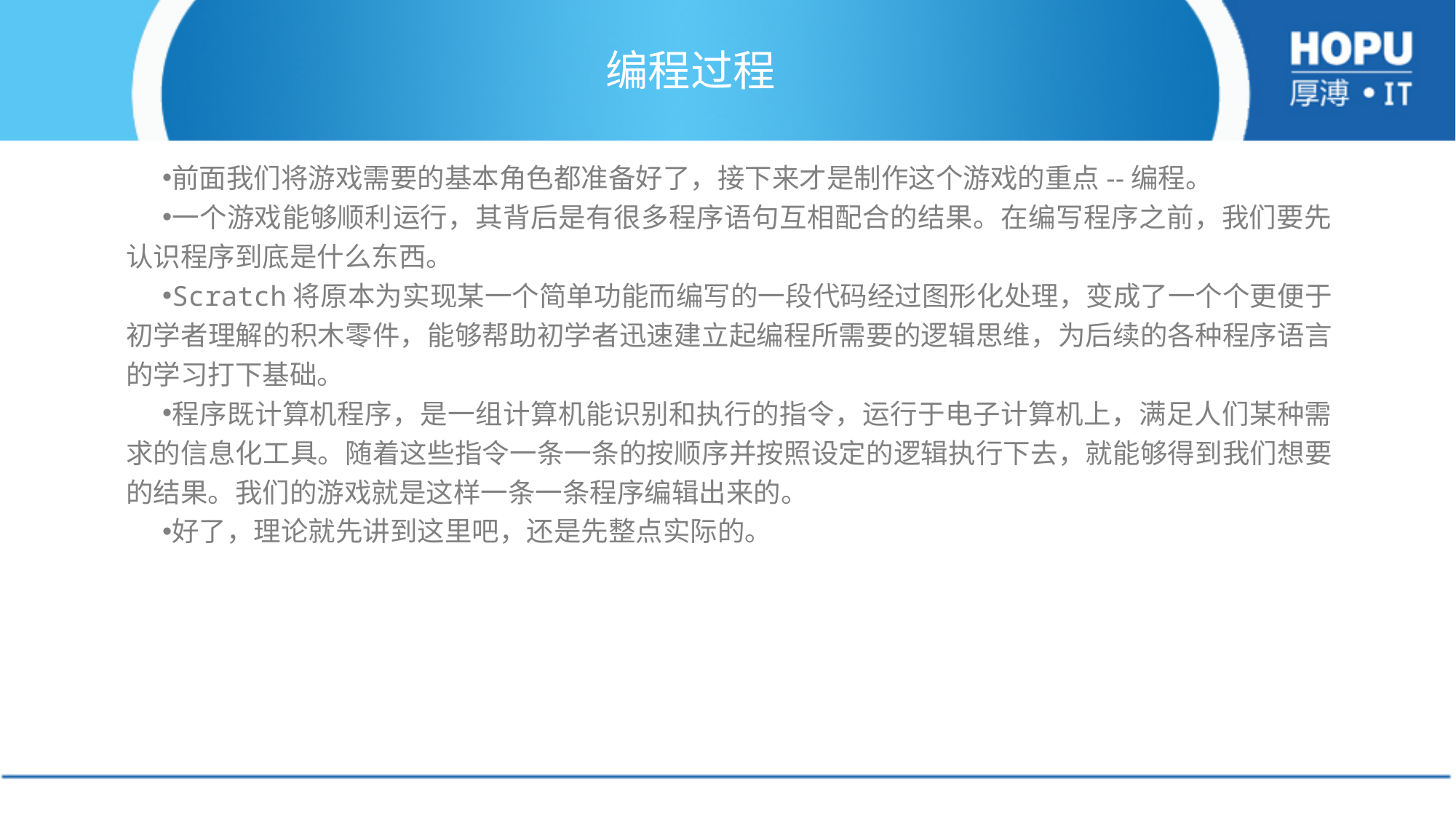

# 编程过程
前面我们将游戏需要的基本角色都准备好了，接下来才是制作这个游戏的重点--编程。
一个游戏能够顺利运行，其背后是有很多程序语句互相配合的结果。在编写程序之前，我们要先认识程序到底是什么东西。
Scratch将原本为实现某一个简单功能而编写的一段代码经过图形化处理，变成了一个个更便于初学者理解的积木零件，能够帮助初学者迅速建立起编程所需要的逻辑思维，为后续的各种程序语言的学习打下基础。
程序既计算机程序，是一组计算机能识别和执行的指令，运行于电子计算机上，满足人们某种需求的信息化工具。随着这些指令一条一条的按顺序并按照设定的逻辑执行下去，就能够得到我们想要的结果。我们的游戏就是这样一条一条程序编辑出来的。
好了，理论就先讲到这里吧，还是先整点实际的。